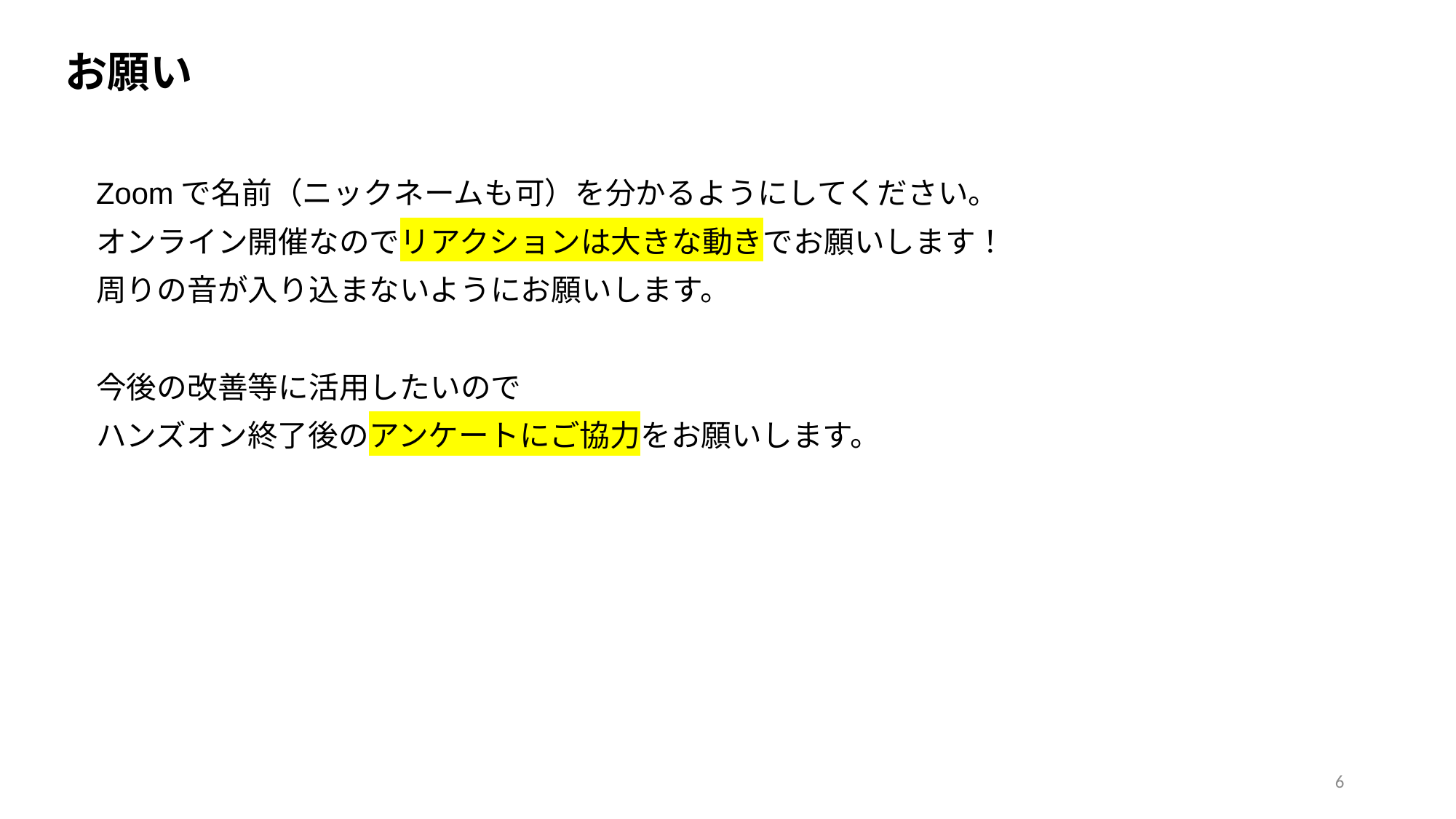

お願い
Zoomで名前（ニックネームも可）を分かるようにしてください。
オンライン開催なのでリアクションは大きな動きでお願いします！
周りの音が入り込まないようにお願いします。

今後の改善等に活用したいので
ハンズオン終了後のアンケートにご協力をお願いします。
6